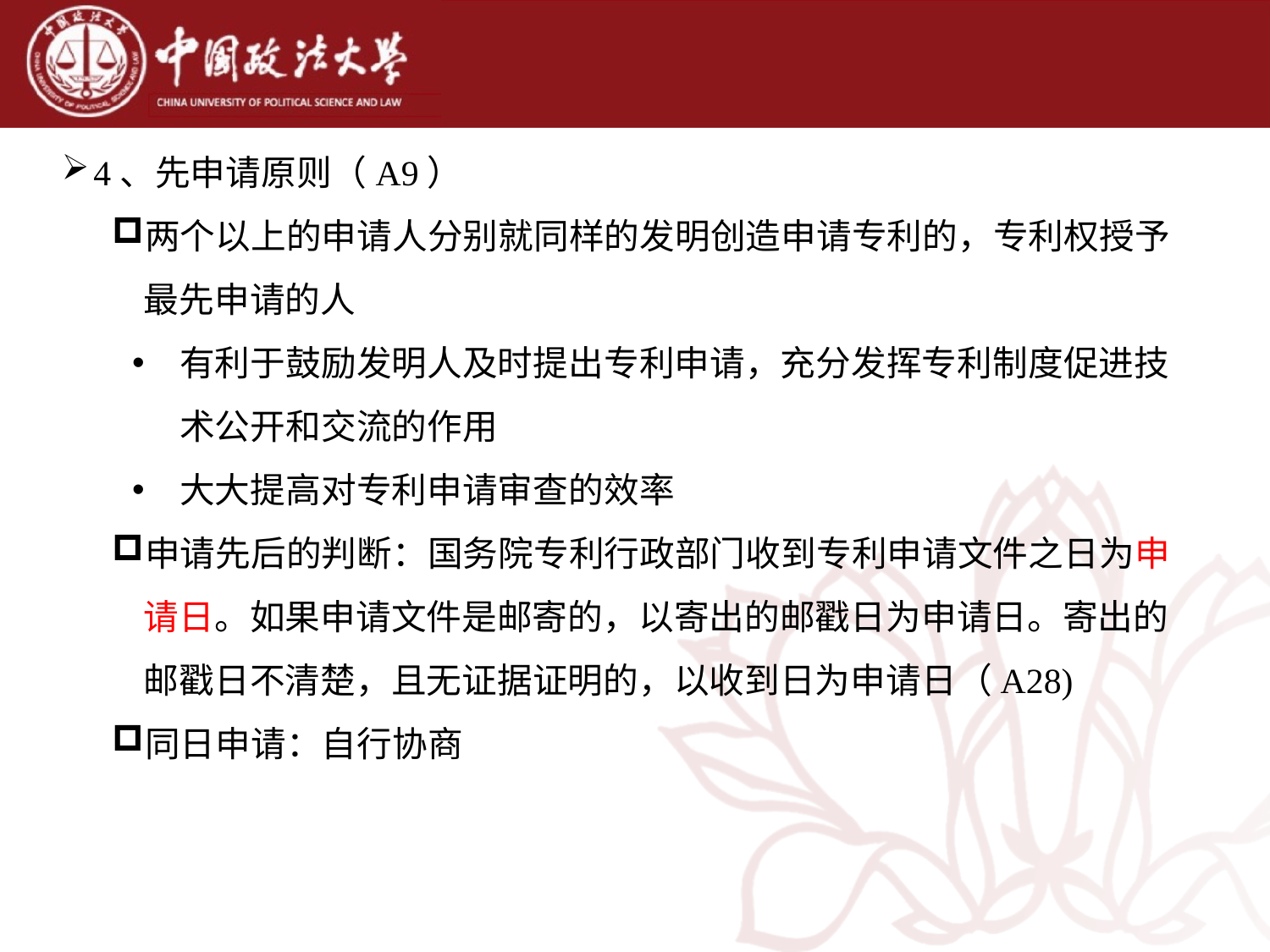

4、先申请原则（A9）
两个以上的申请人分别就同样的发明创造申请专利的，专利权授予最先申请的人
有利于鼓励发明人及时提出专利申请，充分发挥专利制度促进技术公开和交流的作用
大大提高对专利申请审查的效率
申请先后的判断：国务院专利行政部门收到专利申请文件之日为申请日。如果申请文件是邮寄的，以寄出的邮戳日为申请日。寄出的邮戳日不清楚，且无证据证明的，以收到日为申请日（A28)
同日申请：自行协商